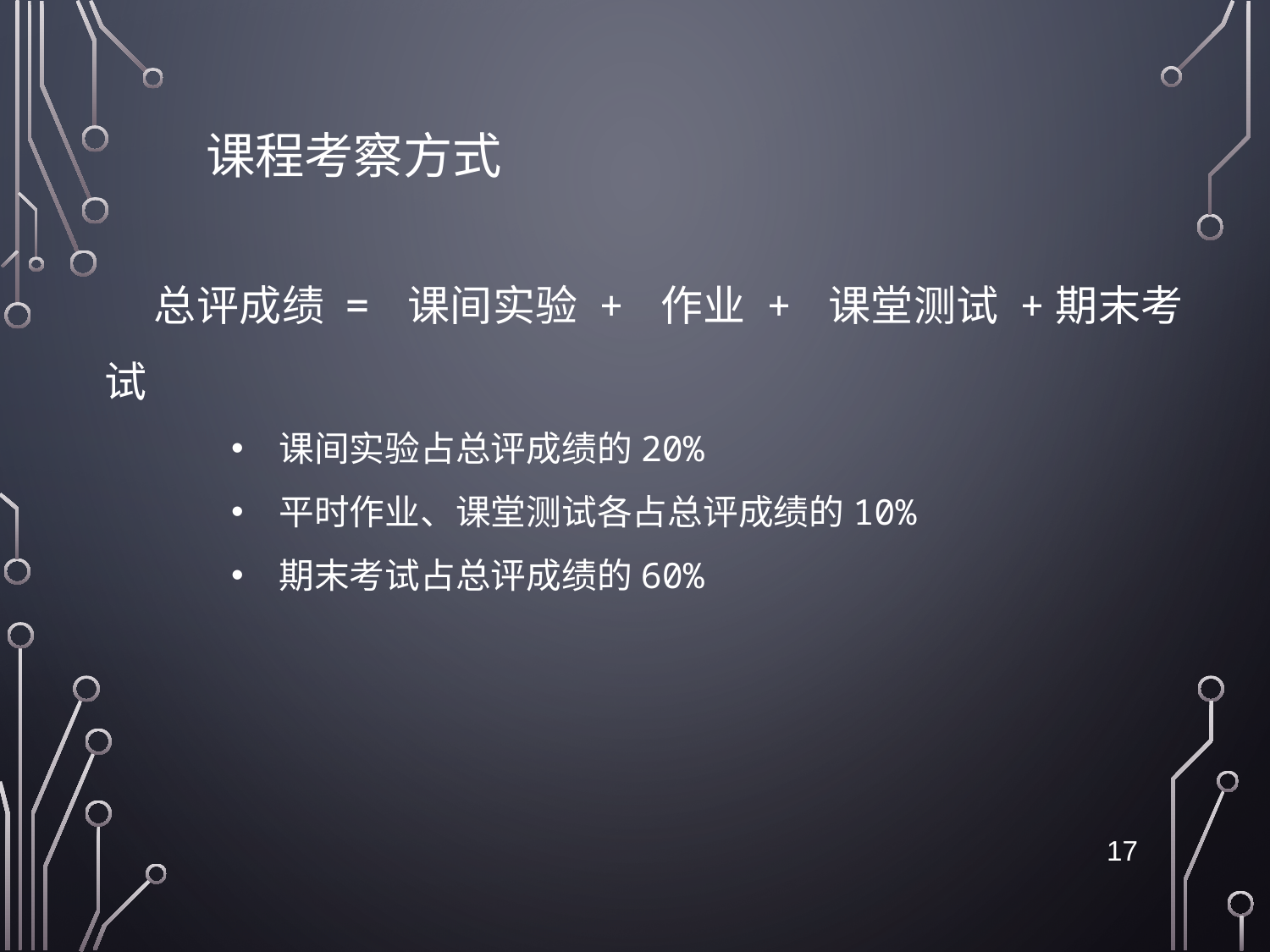

课程考察方式
总评成绩 = 课间实验 + 作业 + 课堂测试 +期末考试
课间实验占总评成绩的20%
平时作业、课堂测试各占总评成绩的10%
期末考试占总评成绩的60%
17